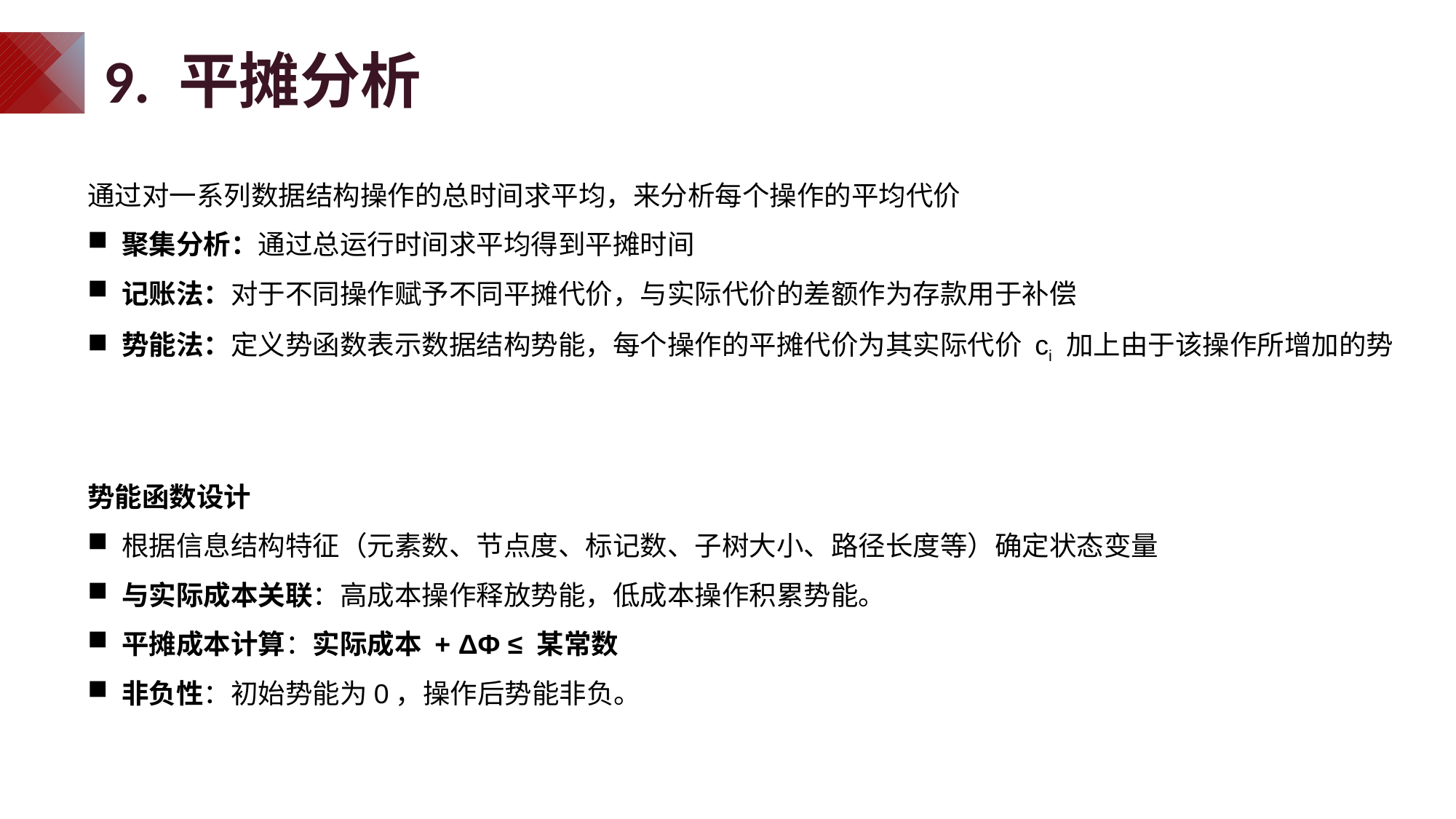

# 9. 平摊分析
通过对一系列数据结构操作的总时间求平均，来分析每个操作的平均代价
聚集分析：通过总运行时间求平均得到平摊时间
记账法：对于不同操作赋予不同平摊代价，与实际代价的差额作为存款用于补偿
势能法：定义势函数表示数据结构势能，每个操作的平摊代价为其实际代价 ci 加上由于该操作所增加的势

势能函数设计
根据信息结构特征（元素数、节点度、标记数、子树大小、路径长度等）确定状态变量
与实际成本关联：高成本操作释放势能，低成本操作积累势能。
平摊成本计算：实际成本 + ΔΦ ≤ 某常数
非负性：初始势能为0，操作后势能非负。
下界证明方法